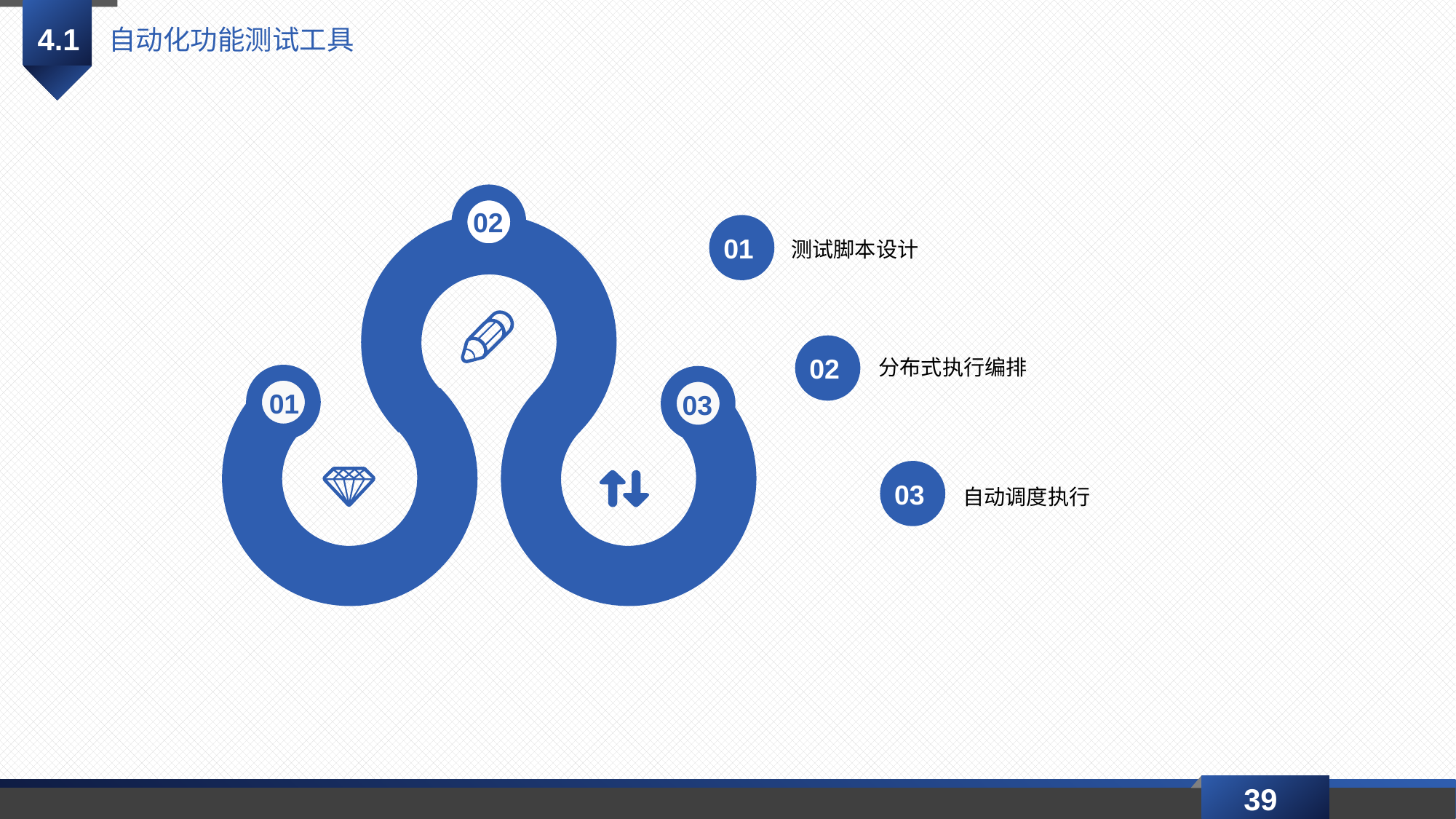

4.1
自动化功能测试工具

02

测试脚本设计
01

分布式执行编排
02

01

03

03
自动调度执行

39